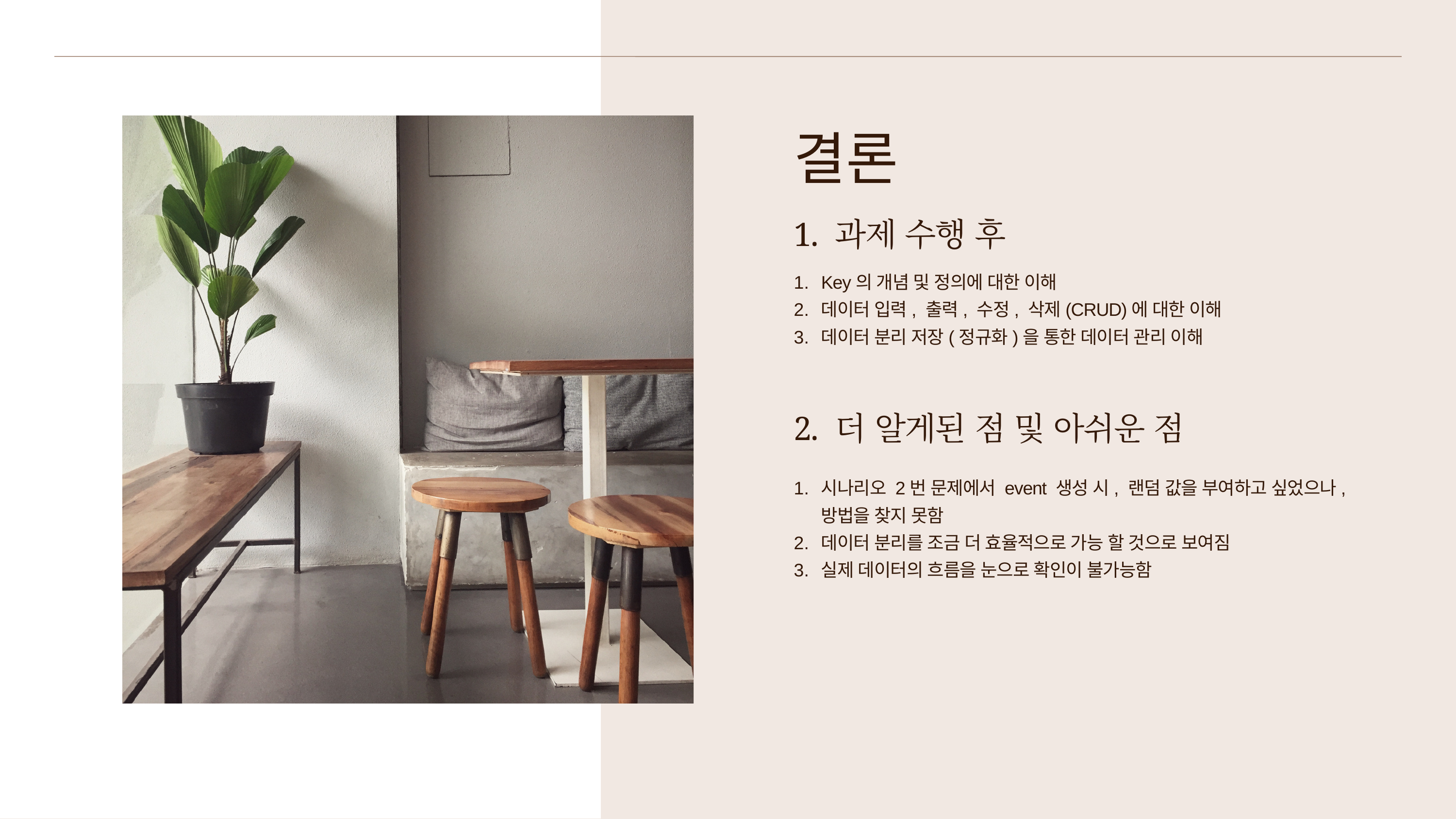

결론
1. 과제 수행 후
Key의 개념 및 정의에 대한 이해
데이터 입력, 출력, 수정, 삭제(CRUD)에 대한 이해
데이터 분리 저장(정규화)을 통한 데이터 관리 이해
2. 더 알게된 점 및 아쉬운 점
시나리오 2번 문제에서 event 생성 시, 랜덤 값을 부여하고 싶었으나,
방법을 찾지 못함
데이터 분리를 조금 더 효율적으로 가능 할 것으로 보여짐
실제 데이터의 흐름을 눈으로 확인이 불가능함